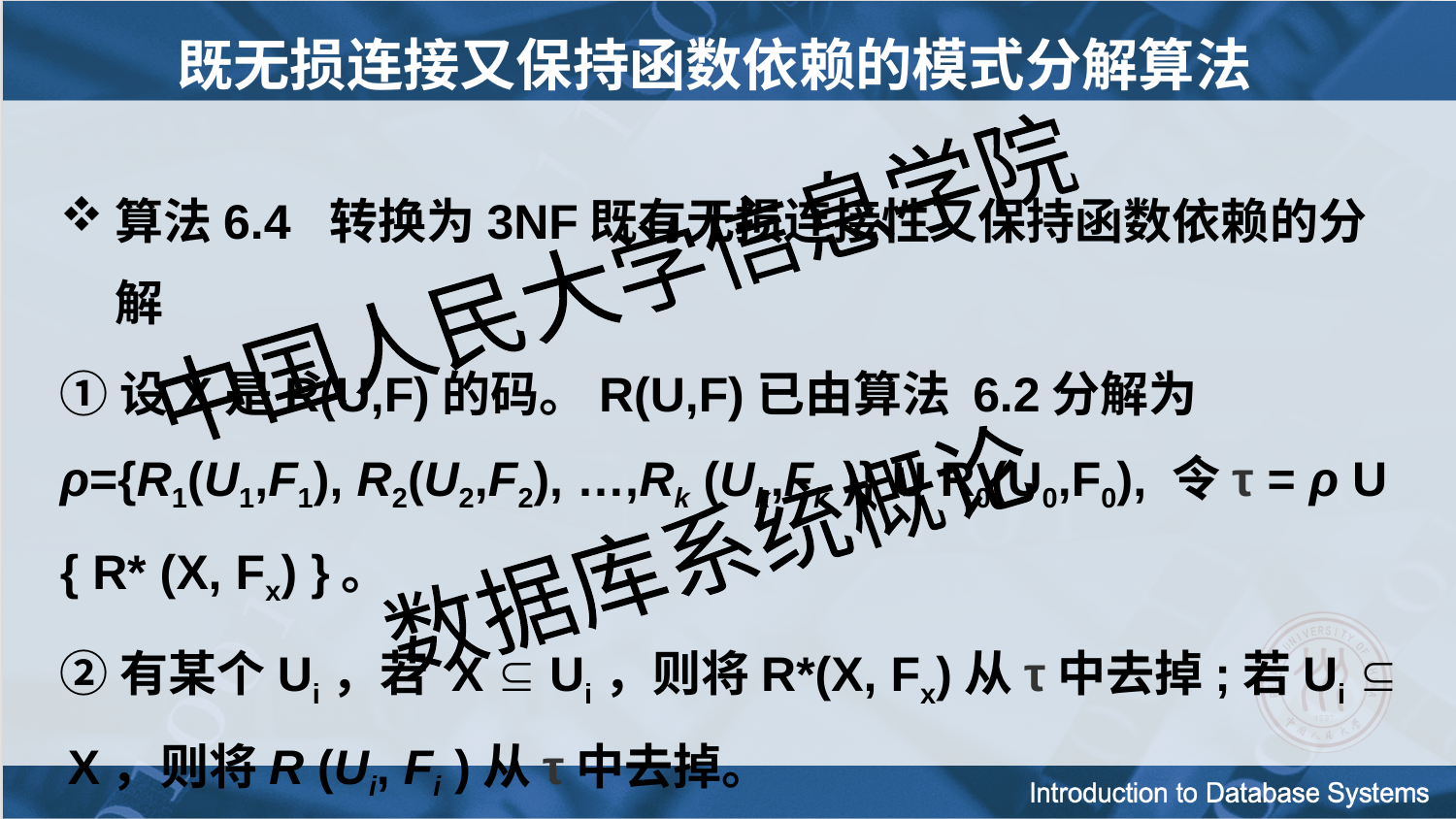

# 既无损连接又保持函数依赖的模式分解算法
算法6.4  转换为3NF既有无损连接性又保持函数依赖的分解
①设X是R(U,F)的码。R(U,F)已由算法 6.2分解为ρ={R1(U1,F1), R2(U2,F2), …,Rk (Uk,Fk )} U R0(U0,F0), 令τ = ρ U { R* (X, Fx) }。
②有某个Ui，若 X ⊆ Ui，则将R*(X, Fx)从τ中去掉;若Ui ⊆  X，则将R (Ui, Fi )从τ中去掉。